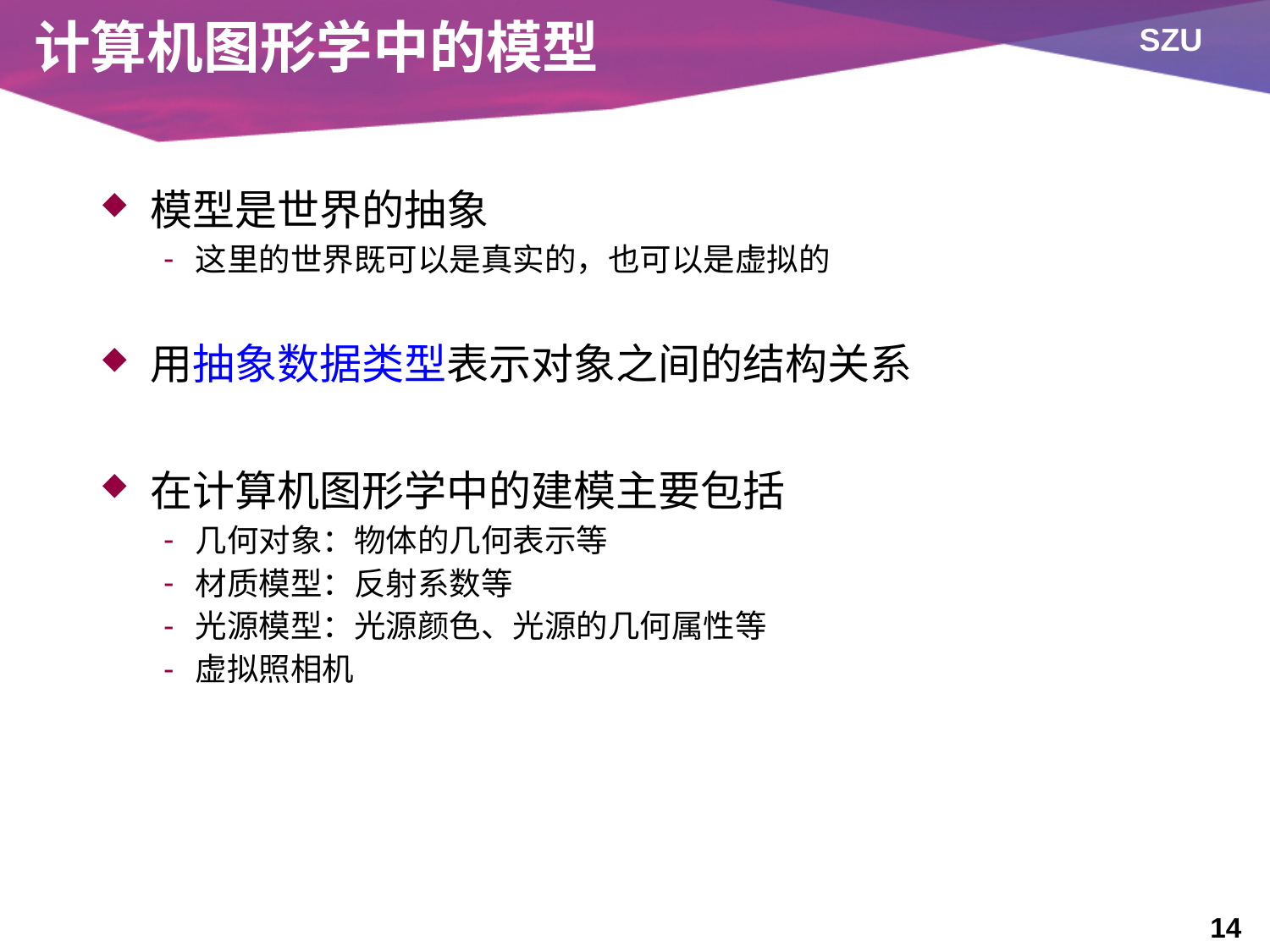

# 计算机图形学中的模型
模型是世界的抽象
这里的世界既可以是真实的，也可以是虚拟的

用抽象数据类型表示对象之间的结构关系

在计算机图形学中的建模主要包括
几何对象：物体的几何表示等
材质模型：反射系数等
光源模型：光源颜色、光源的几何属性等
虚拟照相机
14